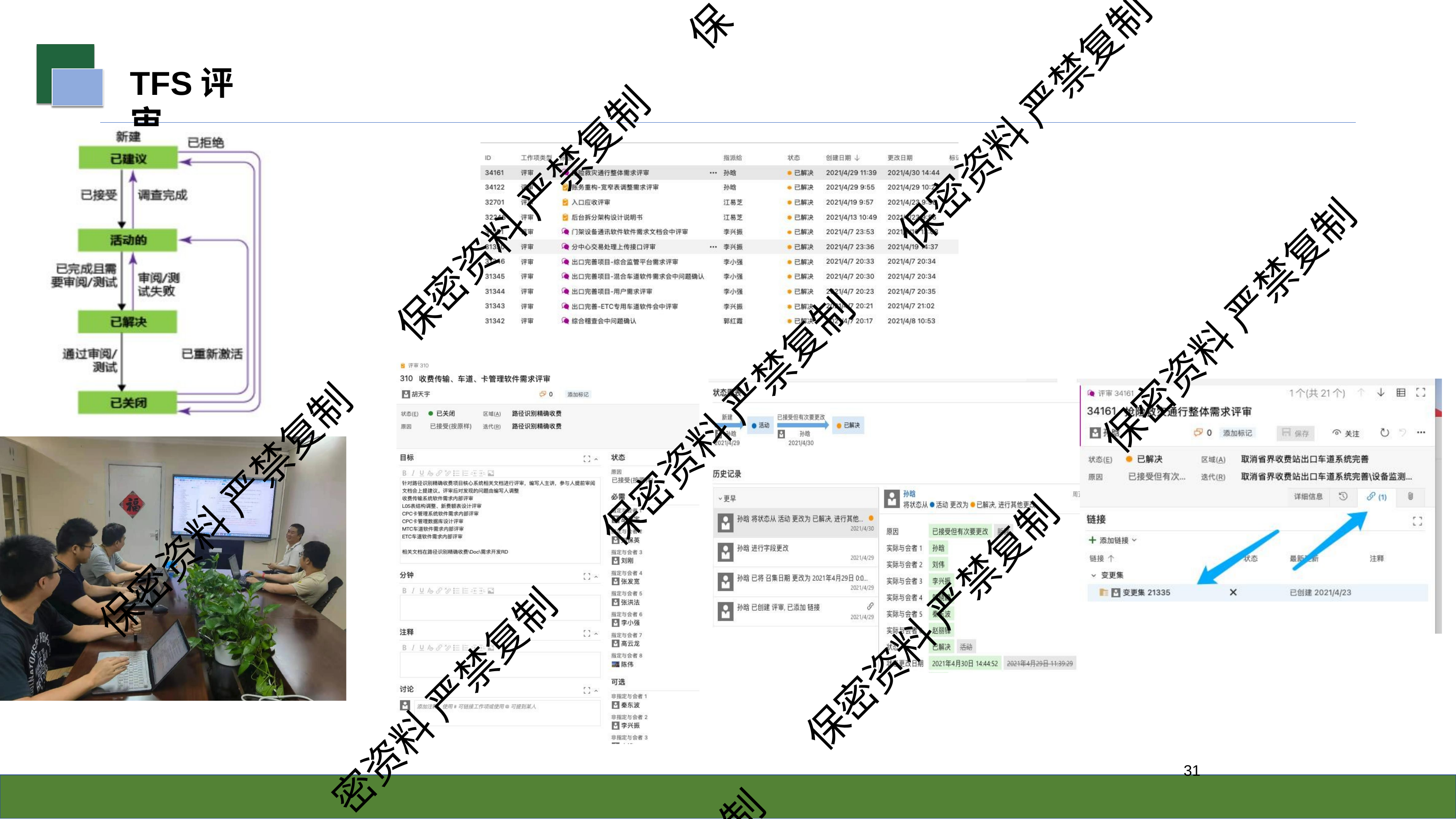

保
# TFS评审
保密资料 严禁复制

保密资料 严禁复制
保密资料 严禁复制

保密资料 严禁复制

保密资料 严禁复制
保密资料 严禁复制
密资料 严禁复制
31
制